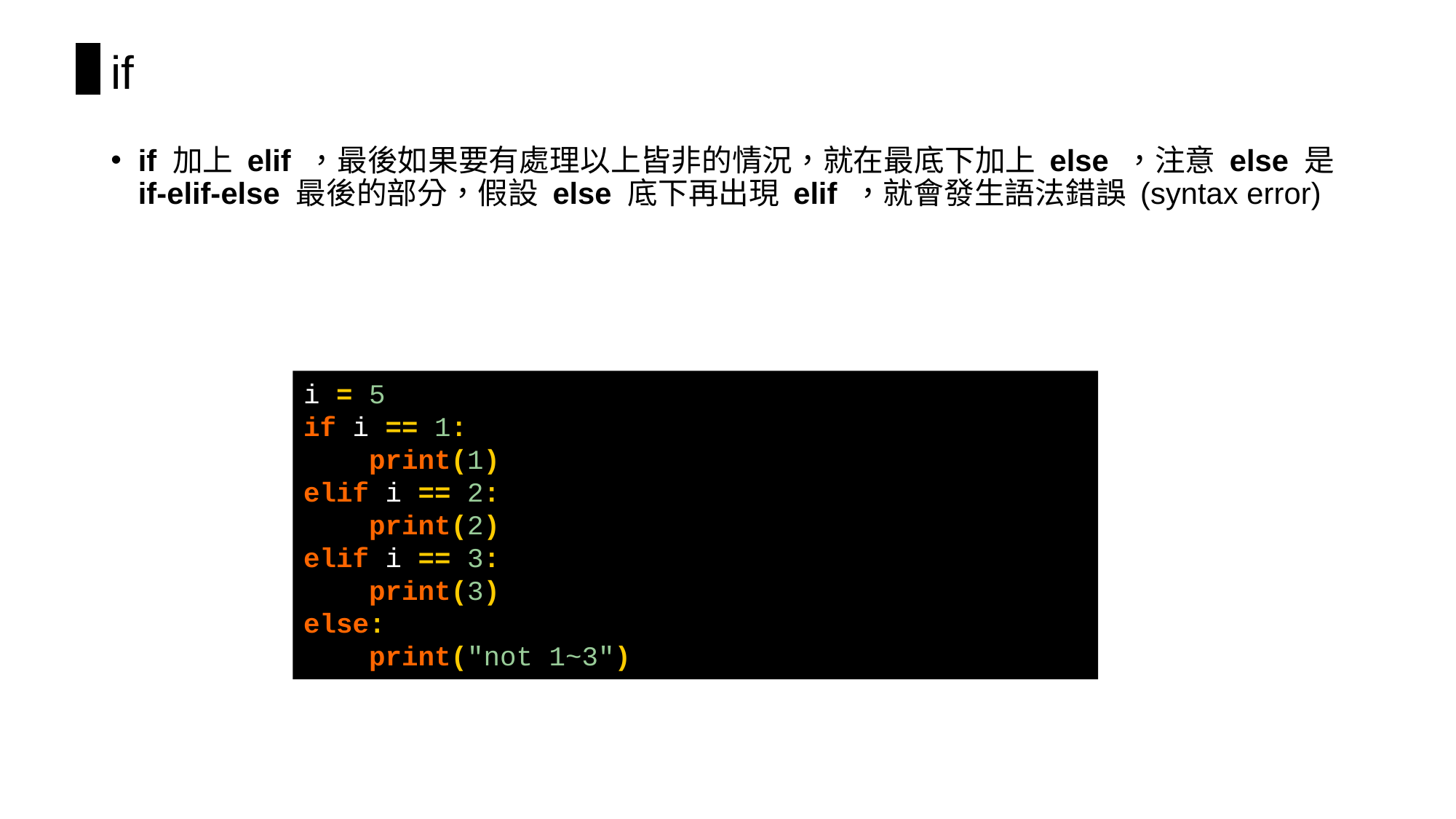

# if
if 加上 elif ，最後如果要有處理以上皆非的情況，就在最底下加上 else ，注意 else 是 if-elif-else 最後的部分，假設 else 底下再出現 elif ，就會發生語法錯誤 (syntax error)
i = 5
if i == 1:
    print(1)
elif i == 2:
    print(2)
elif i == 3:
    print(3)
else:
    print("not 1~3")